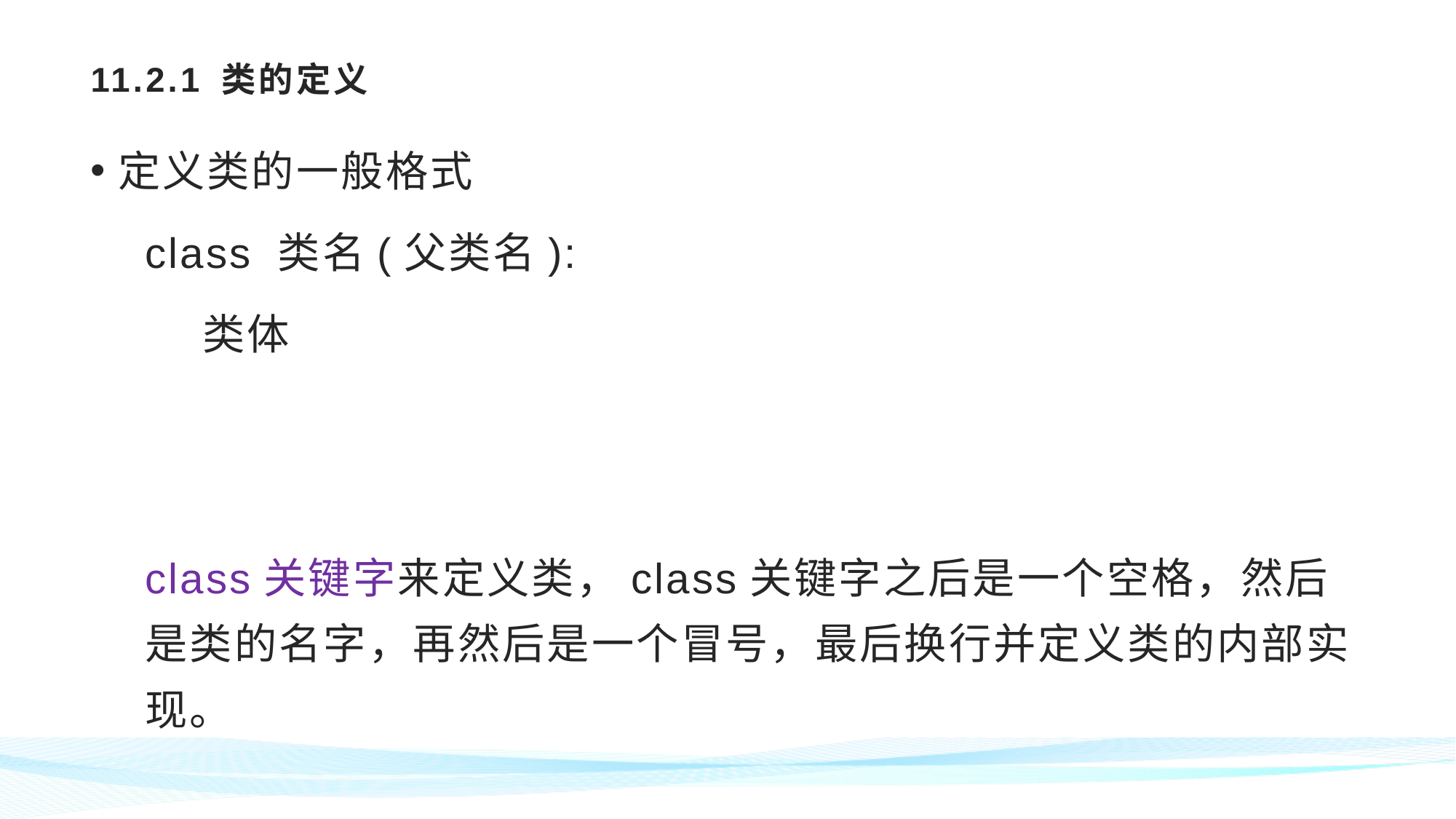

# 11.2.1 类的定义
定义类的一般格式
class 类名(父类名):
    类体

class关键字来定义类，class关键字之后是一个空格，然后是类的名字，再然后是一个冒号，最后换行并定义类的内部实现。